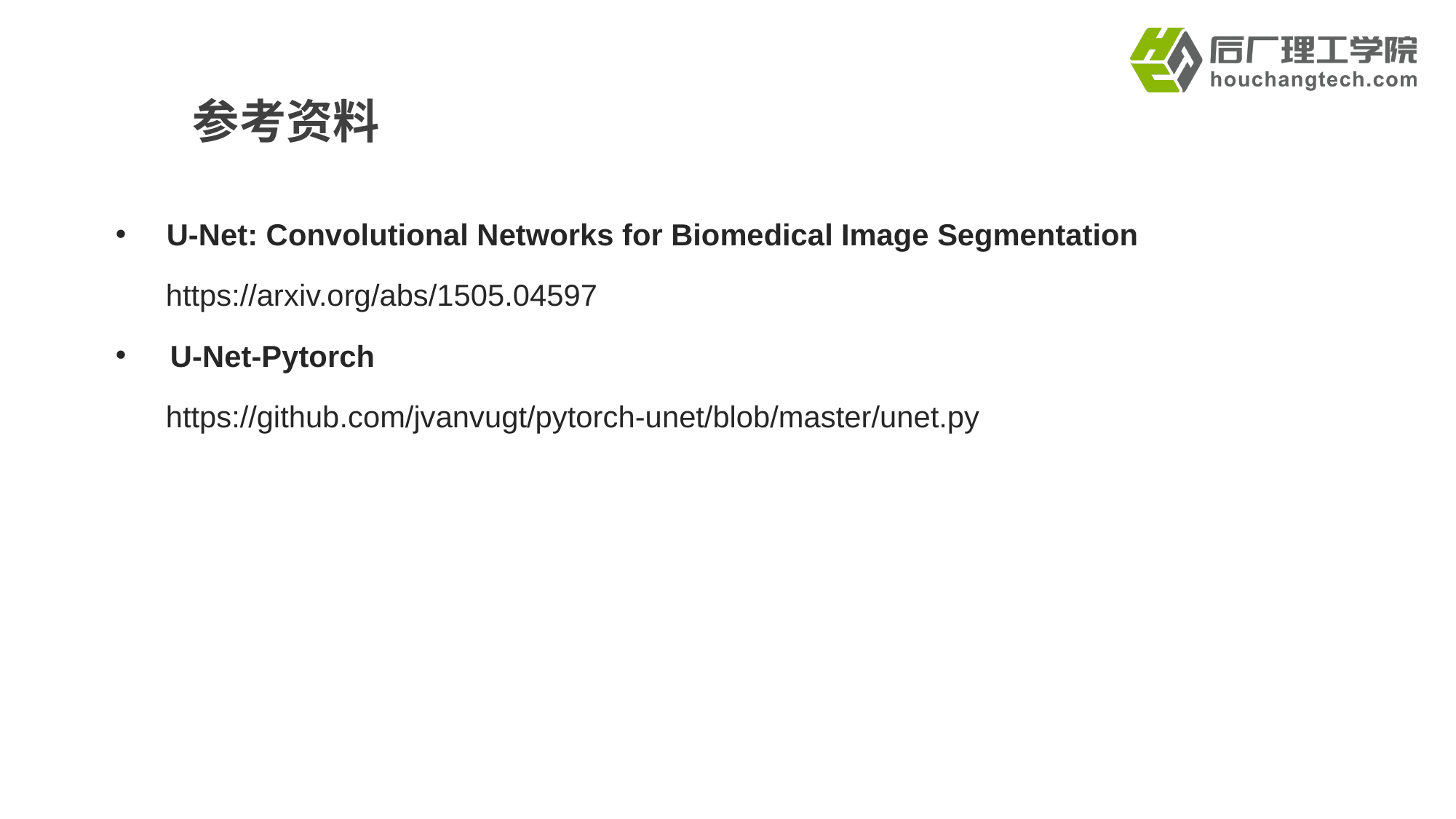

# 参考资料
  U-Net: Convolutional Networks for Biomedical Image Segmentation
      https://arxiv.org/abs/1505.04597
U-Net-Pytorch
      https://github.com/jvanvugt/pytorch-unet/blob/master/unet.py